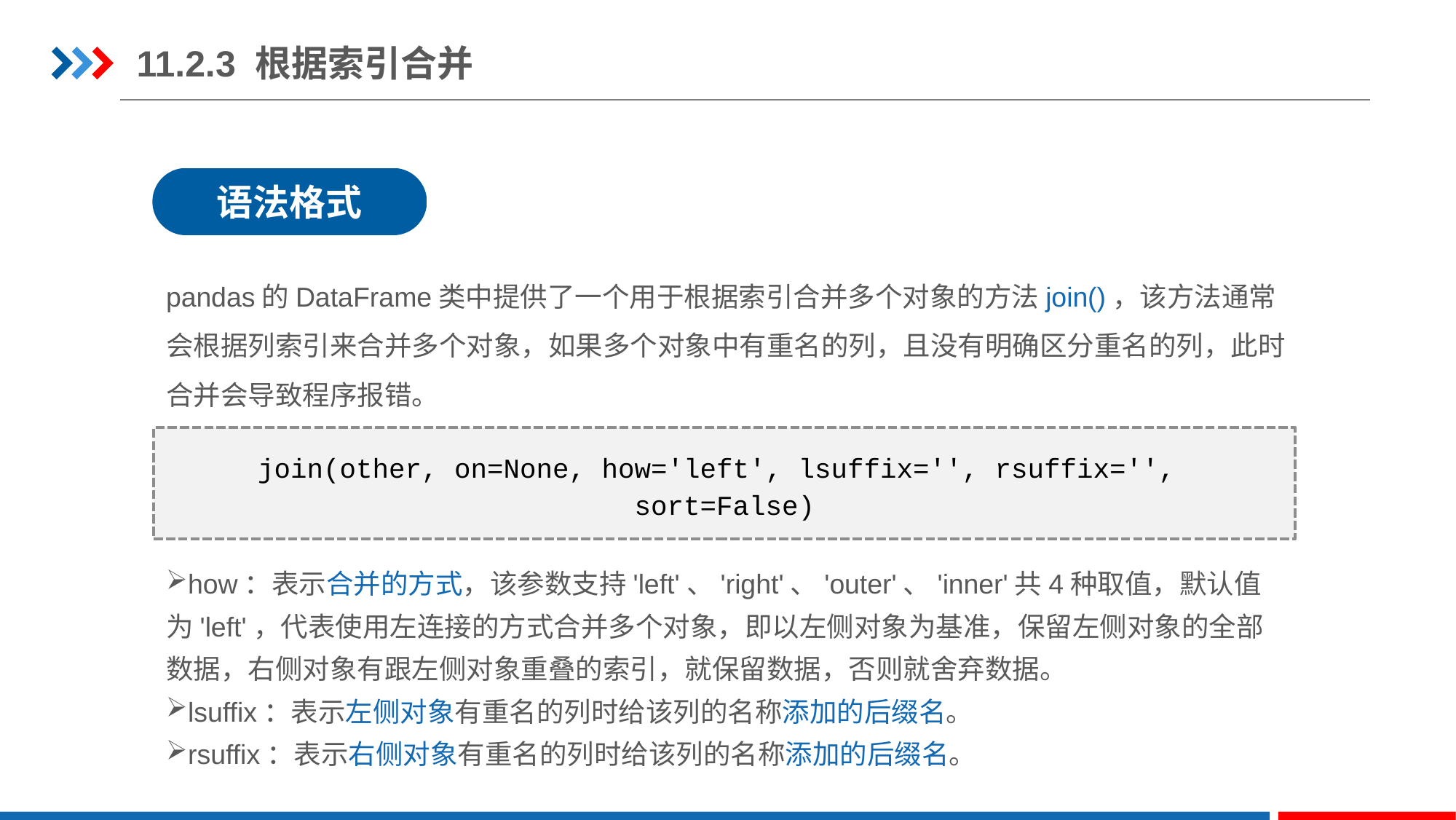

11.2.3 根据索引合并
语法格式
pandas的DataFrame类中提供了一个用于根据索引合并多个对象的方法join()，该方法通常会根据列索引来合并多个对象，如果多个对象中有重名的列，且没有明确区分重名的列，此时合并会导致程序报错。

join(other, on=None, how='left', lsuffix='', rsuffix='',
sort=False)
how：表示合并的方式，该参数支持'left'、'right'、'outer'、'inner'共4种取值，默认值为'left'，代表使用左连接的方式合并多个对象，即以左侧对象为基准，保留左侧对象的全部数据，右侧对象有跟左侧对象重叠的索引，就保留数据，否则就舍弃数据。
lsuffix：表示左侧对象有重名的列时给该列的名称添加的后缀名。
rsuffix：表示右侧对象有重名的列时给该列的名称添加的后缀名。